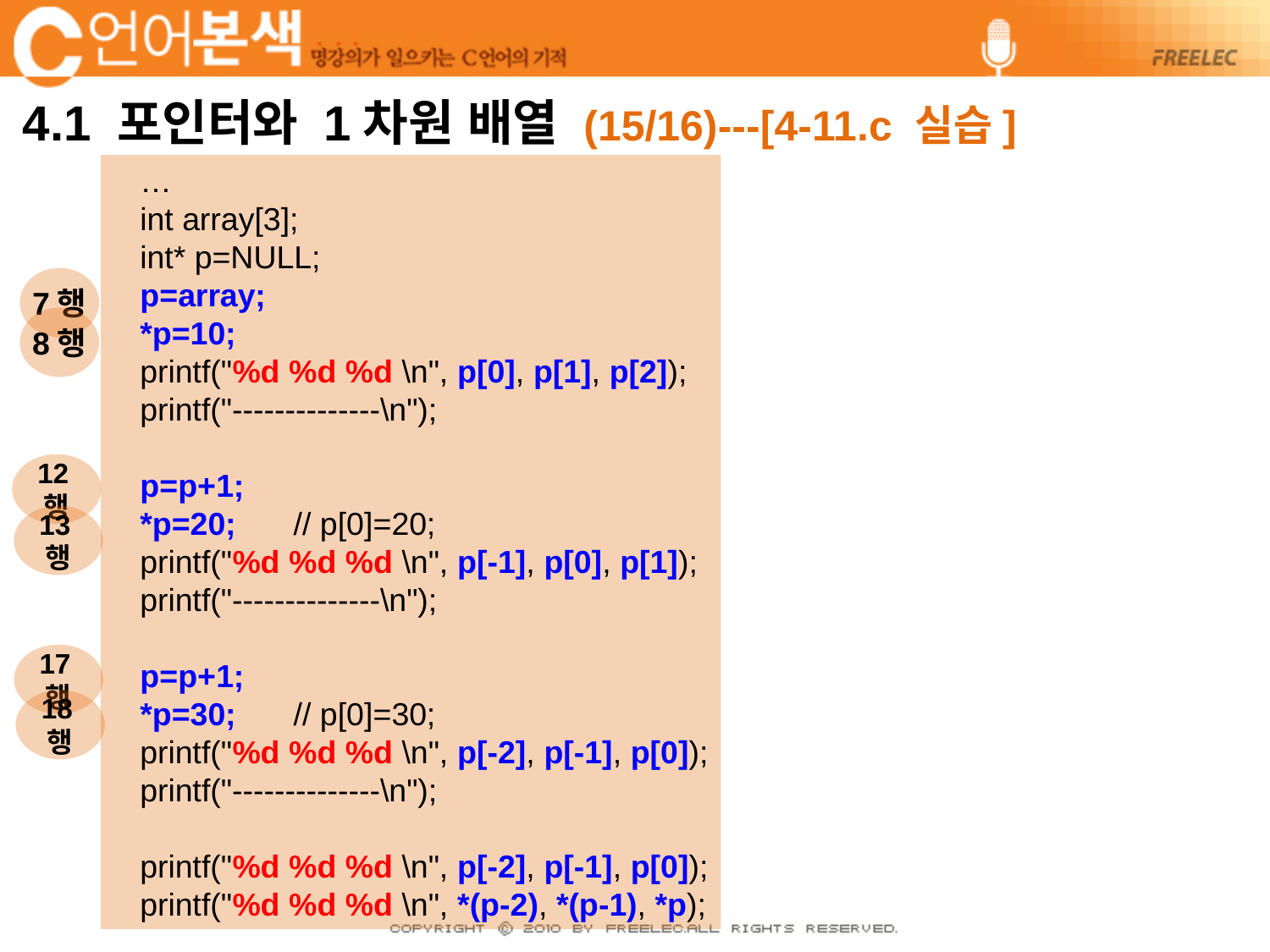

# 4.1 포인터와 1차원 배열 (15/16)---[4-11.c 실습]
   …
   int array[3];
   int* p=NULL;
   p=array;
   *p=10;
   printf("%d %d %d \n", p[0], p[1], p[2]);
   printf("--------------\n");

   p=p+1;
   *p=20;	      // p[0]=20;
   printf("%d %d %d \n", p[-1], p[0], p[1]);
   printf("--------------\n");

   p=p+1;
   *p=30;	      // p[0]=30;
   printf("%d %d %d \n", p[-2], p[-1], p[0]);
   printf("--------------\n");

   printf("%d %d %d \n", p[-2], p[-1], p[0]);
   printf("%d %d %d \n", *(p-2), *(p-1), *p);
7행
8행
12행
13행
17행
18행